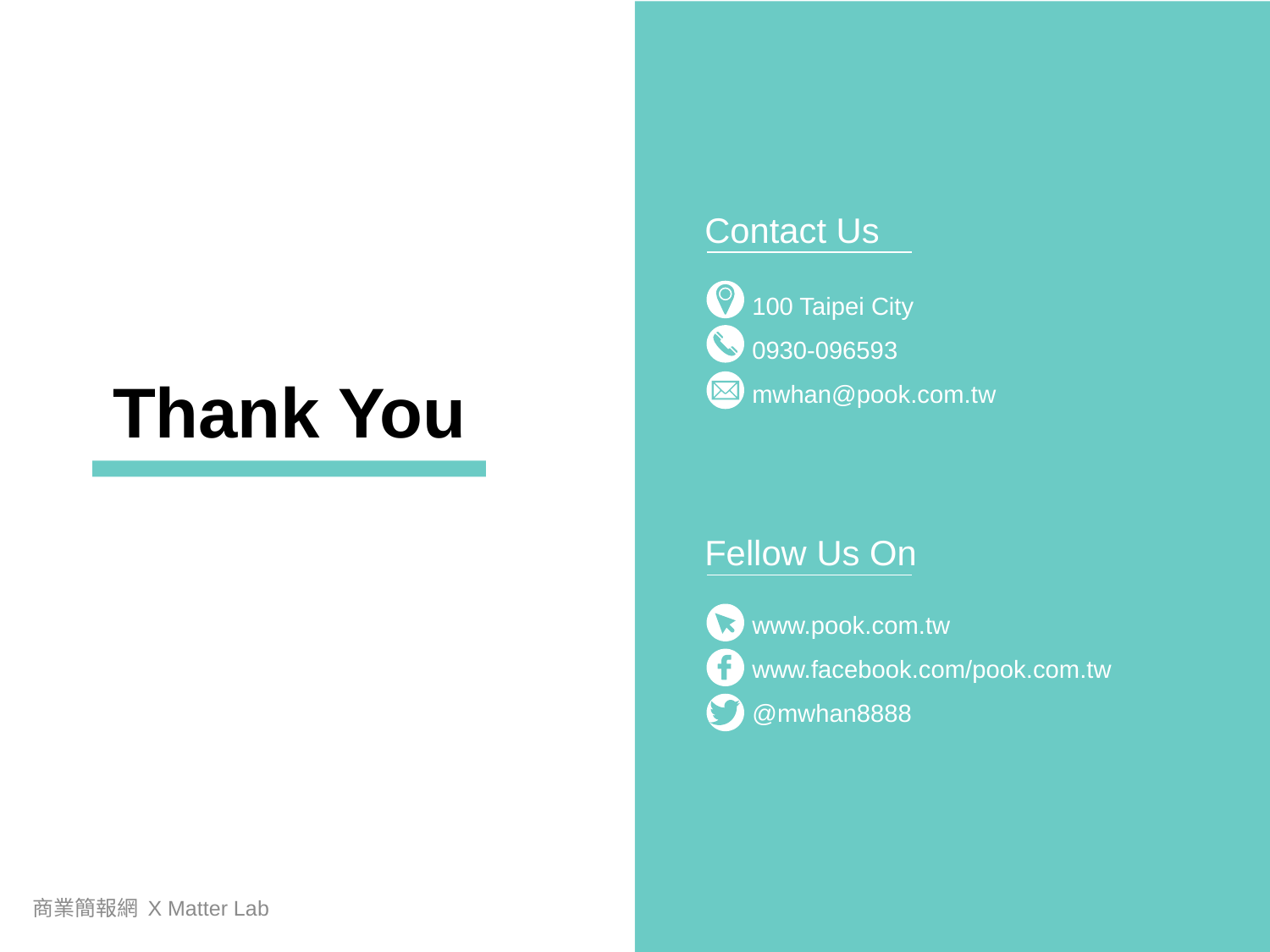

Contact Us

100 Taipei City

0930-096593
Thank You
mwhan@pook.com.tw

Fellow Us On
www.pook.com.tw

www.facebook.com/pook.com.tw

@mwhan8888

商業簡報網 X Matter Lab
515